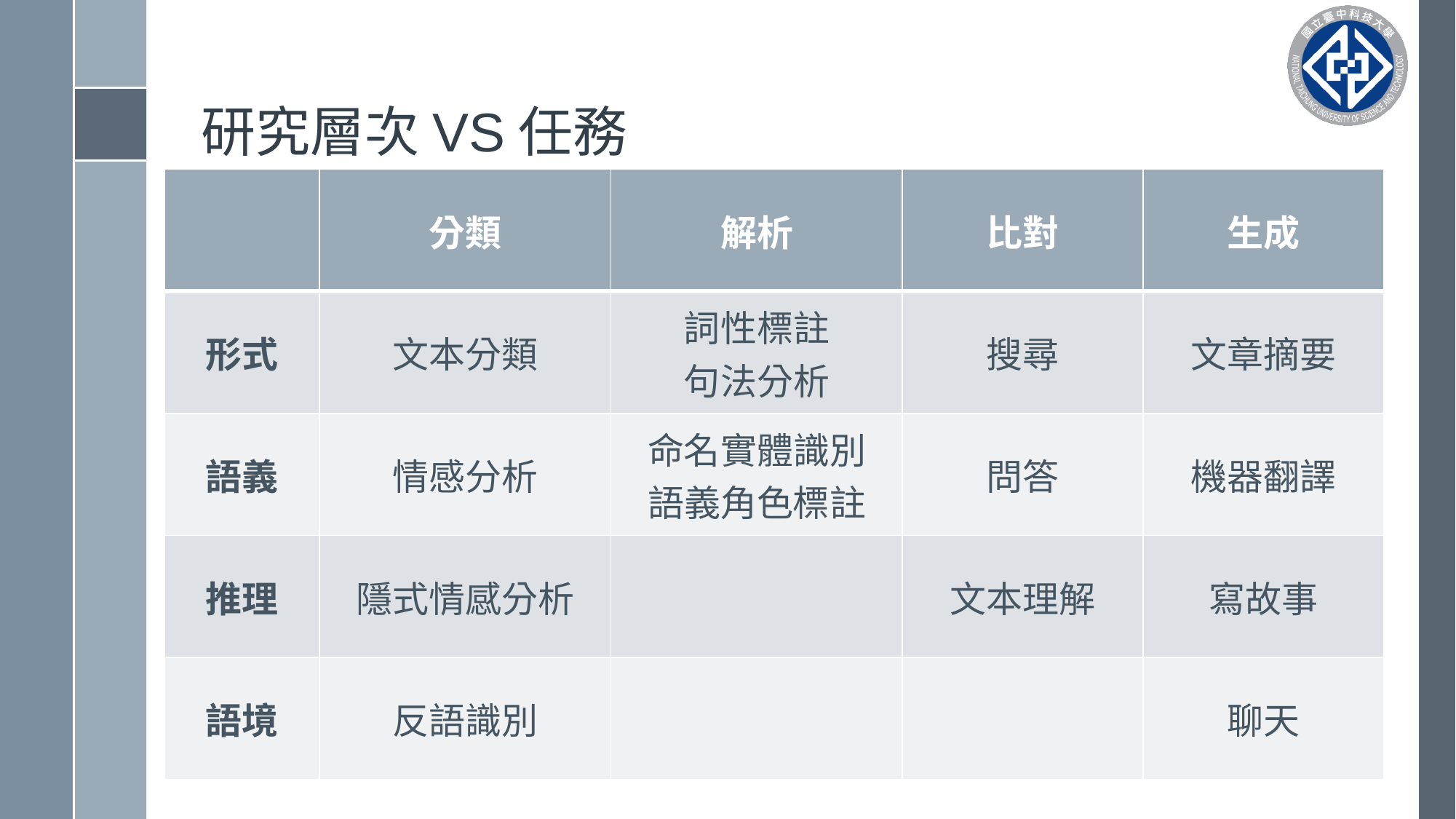

# 研究層次VS任務
|  | 分類 | 解析 | 比對 | 生成 |
| --- | --- | --- | --- | --- |
| 形式 | 文本分類 | 詞性標註 句法分析 | 搜尋 | 文章摘要 |
| 語義 | 情感分析 | 命名實體識別 語義角色標註 | 問答 | 機器翻譯 |
| 推理 | 隱式情感分析 |  | 文本理解 | 寫故事 |
| 語境 | 反語識別 |  |  | 聊天 |